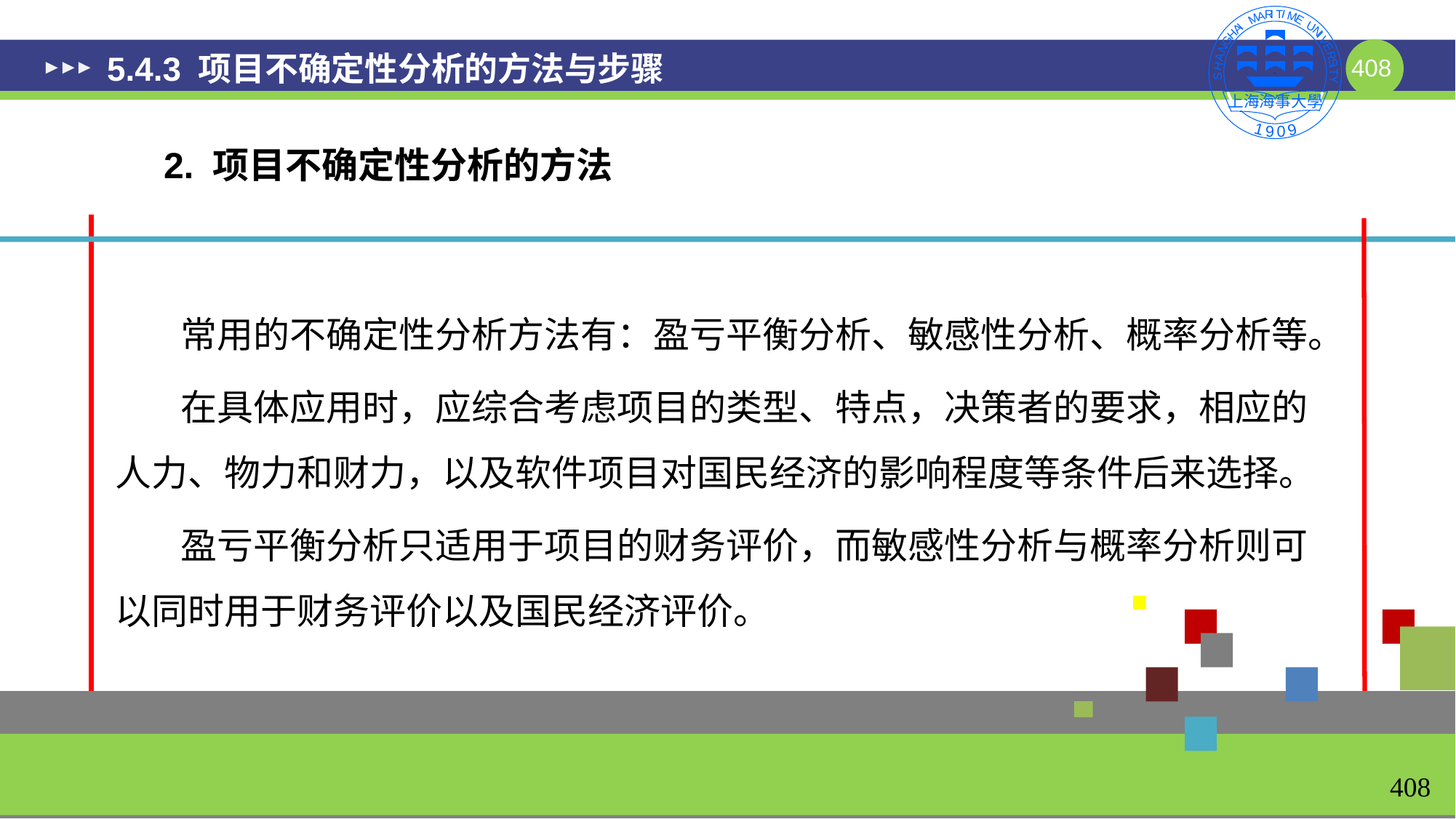

# 5.4.3 项目不确定性分析的方法与步骤
2. 项目不确定性分析的方法

       常用的不确定性分析方法有：盈亏平衡分析、敏感性分析、概率分析等。
       在具体应用时，应综合考虑项目的类型、特点，决策者的要求，相应的人力、物力和财力，以及软件项目对国民经济的影响程度等条件后来选择。
       盈亏平衡分析只适用于项目的财务评价，而敏感性分析与概率分析则可以同时用于财务评价以及国民经济评价。

408
408